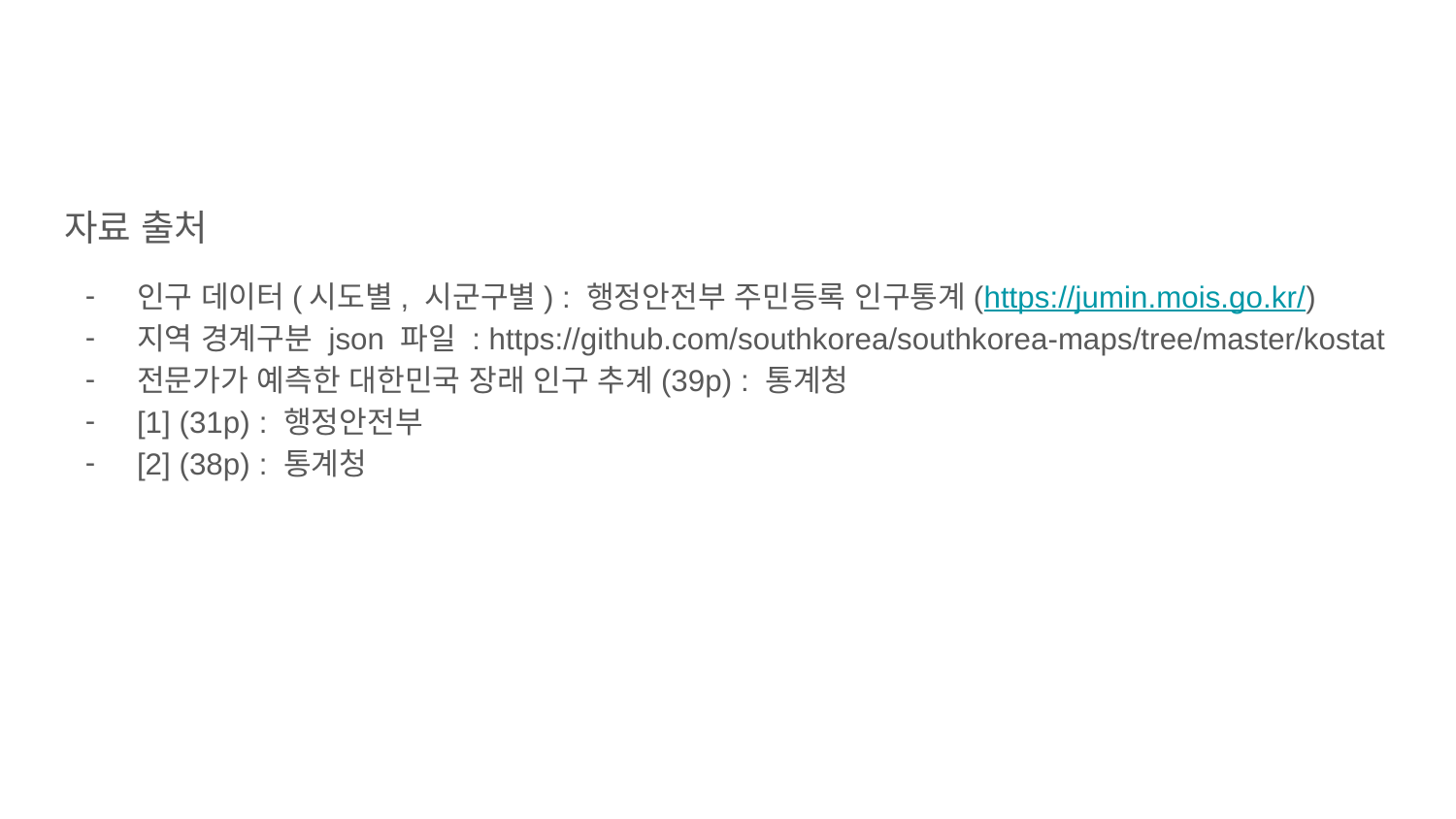

자료 출처
인구 데이터(시도별, 시군구별) : 행정안전부 주민등록 인구통계(https://jumin.mois.go.kr/)
지역 경계구분 json 파일 : https://github.com/southkorea/southkorea-maps/tree/master/kostat
전문가가 예측한 대한민국 장래 인구 추계(39p) : 통계청
[1] (31p) : 행정안전부
[2] (38p) : 통계청